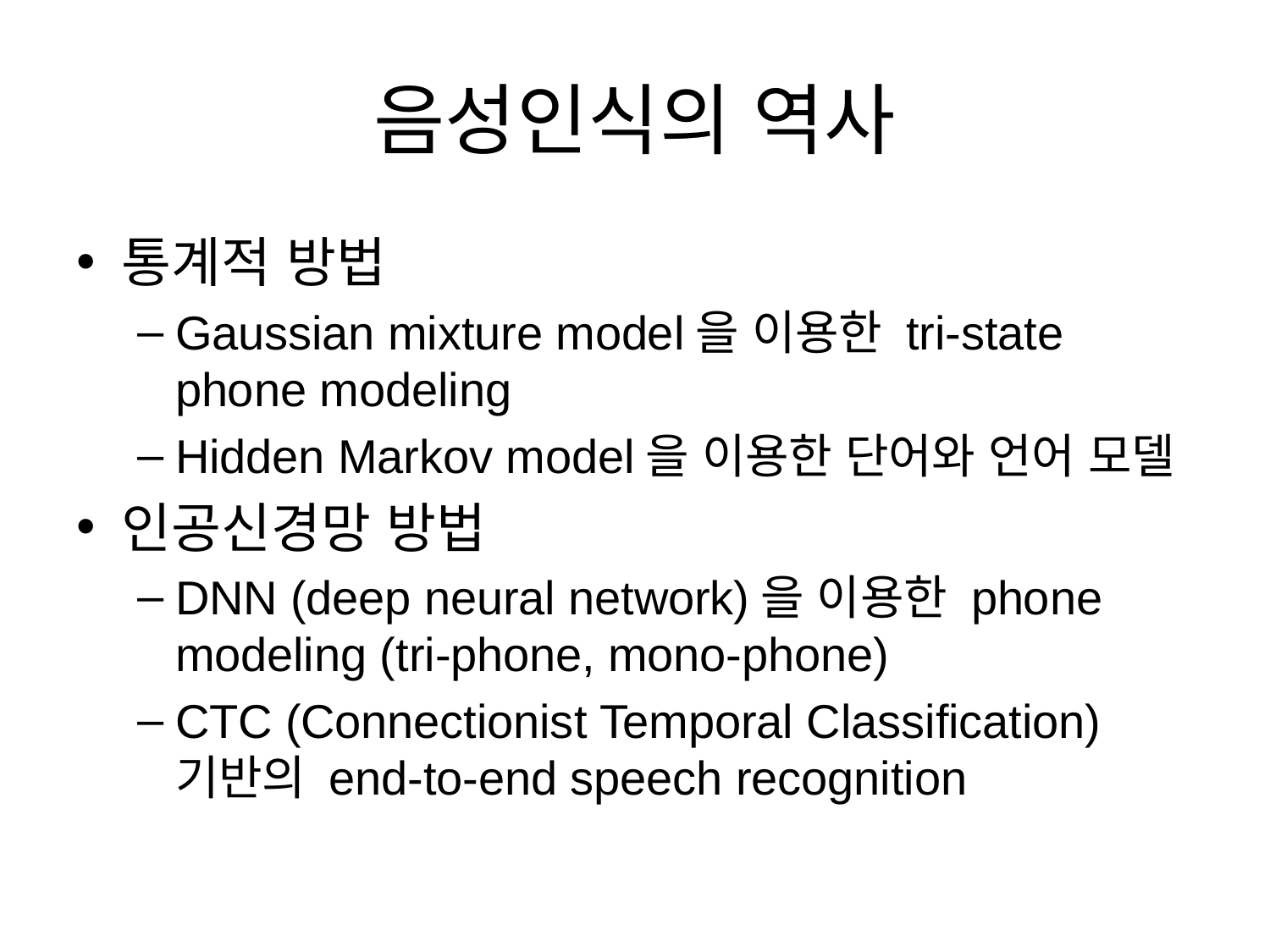

# 음성인식의 역사
통계적 방법
Gaussian mixture model을 이용한 tri-state phone modeling
Hidden Markov model을 이용한 단어와 언어 모델
인공신경망 방법
DNN (deep neural network)을 이용한 phone modeling (tri-phone, mono-phone)
CTC (Connectionist Temporal Classification) 기반의 end-to-end speech recognition